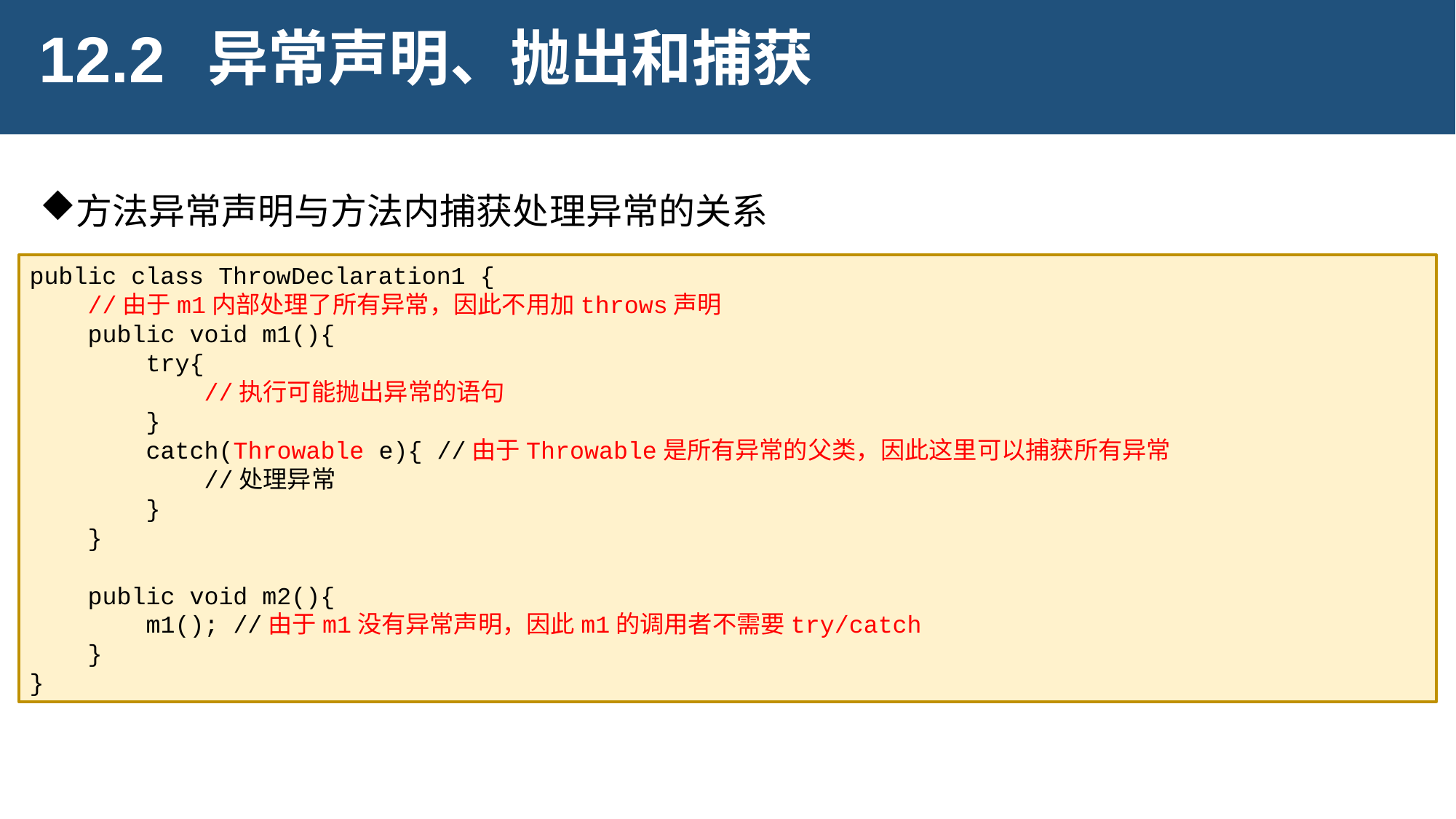

12.2
异常声明、抛出和捕获

方法异常声明与方法内捕获处理异常的关系

public class ThrowDeclaration1 {
    //由于m1内部处理了所有异常，因此不用加throws声明
    public void m1(){
        try{
            //执行可能抛出异常的语句
        }
        catch(Throwable e){ //由于Throwable是所有异常的父类，因此这里可以捕获所有异常
            //处理异常
        }
    }

    public void m2(){
        m1(); //由于m1没有异常声明，因此m1的调用者不需要try/catch
    }
}